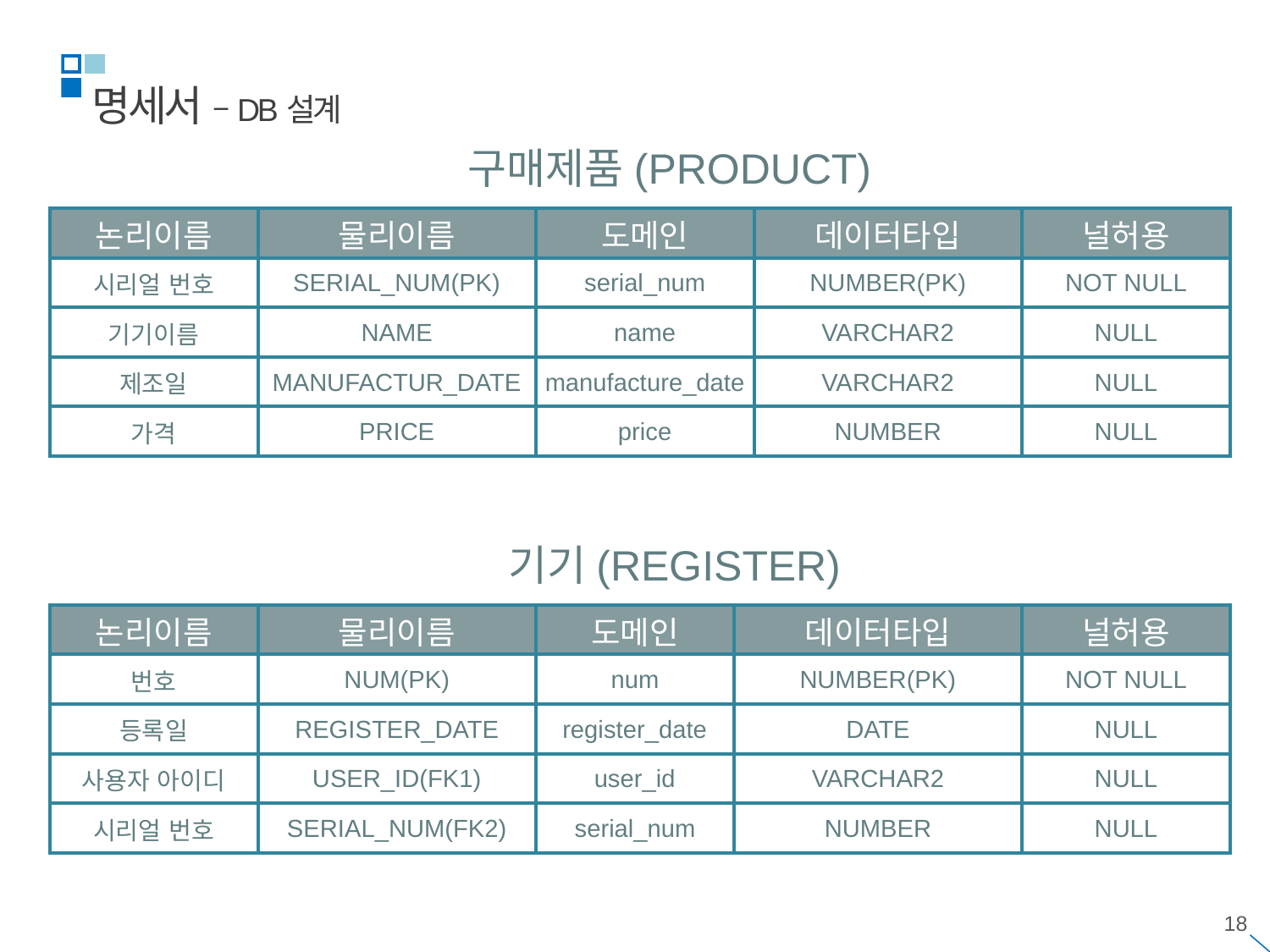

명세서 –DB설계
구매제품(PRODUCT)
| 논리이름 | 물리이름 | 도메인 | 데이터타입 | 널허용 |
| --- | --- | --- | --- | --- |
| 시리얼 번호 | SERIAL\_NUM(PK) | serial\_num | NUMBER(PK) | NOT NULL |
| 기기이름 | NAME | name | VARCHAR2 | NULL |
| 제조일 | MANUFACTUR\_DATE | manufacture\_date | VARCHAR2 | NULL |
| 가격 | PRICE | price | NUMBER | NULL |
기기(REGISTER)
| 논리이름 | 물리이름 | 도메인 | 데이터타입 | 널허용 |
| --- | --- | --- | --- | --- |
| 번호 | NUM(PK) | num | NUMBER(PK) | NOT NULL |
| 등록일 | REGISTER\_DATE | register\_date | DATE | NULL |
| 사용자 아이디 | USER\_ID(FK1) | user\_id | VARCHAR2 | NULL |
| 시리얼 번호 | SERIAL\_NUM(FK2) | serial\_num | NUMBER | NULL |